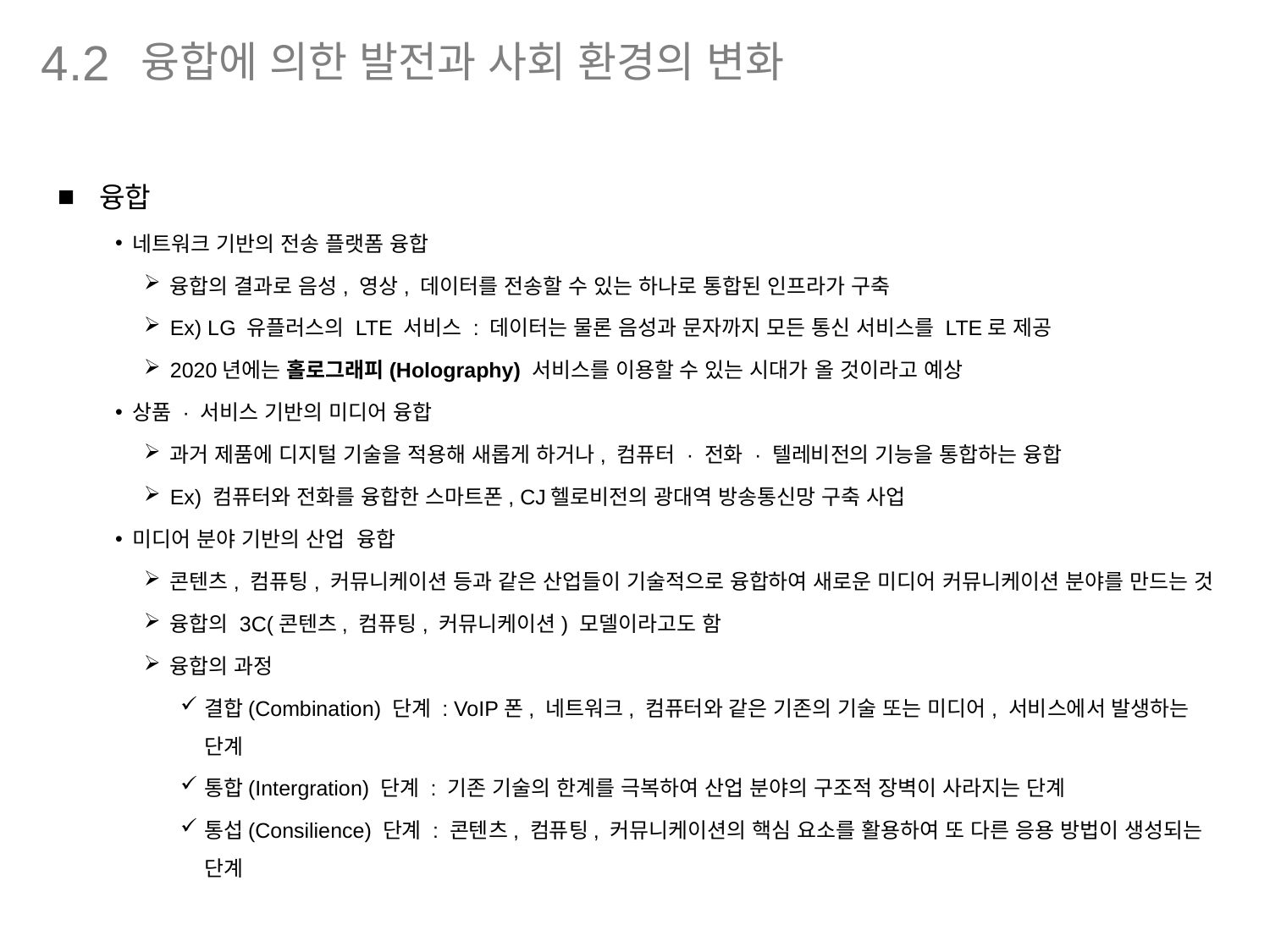

융합에 의한 발전과 사회 환경의 변화
4.2

융합
네트워크 기반의 전송 플랫폼 융합
융합의 결과로 음성, 영상, 데이터를 전송할 수 있는 하나로 통합된 인프라가 구축
Ex) LG 유플러스의 LTE 서비스 : 데이터는 물론 음성과 문자까지 모든 통신 서비스를 LTE로 제공
2020년에는 홀로그래피(Holography) 서비스를 이용할 수 있는 시대가 올 것이라고 예상
상품 · 서비스 기반의 미디어 융합
과거 제품에 디지털 기술을 적용해 새롭게 하거나, 컴퓨터 · 전화 · 텔레비전의 기능을 통합하는 융합
Ex) 컴퓨터와 전화를 융합한 스마트폰, CJ헬로비전의 광대역 방송통신망 구축 사업
미디어 분야 기반의 산업  융합
콘텐츠, 컴퓨팅, 커뮤니케이션 등과 같은 산업들이 기술적으로 융합하여 새로운 미디어 커뮤니케이션 분야를 만드는 것
융합의 3C(콘텐츠, 컴퓨팅, 커뮤니케이션) 모델이라고도 함
융합의 과정
결합(Combination) 단계 : VoIP폰, 네트워크, 컴퓨터와 같은 기존의 기술 또는 미디어, 서비스에서 발생하는 단계
통합(Intergration) 단계 : 기존 기술의 한계를 극복하여 산업 분야의 구조적 장벽이 사라지는 단계
통섭(Consilience) 단계 : 콘텐츠, 컴퓨팅, 커뮤니케이션의 핵심 요소를 활용하여 또 다른 응용 방법이 생성되는 단계